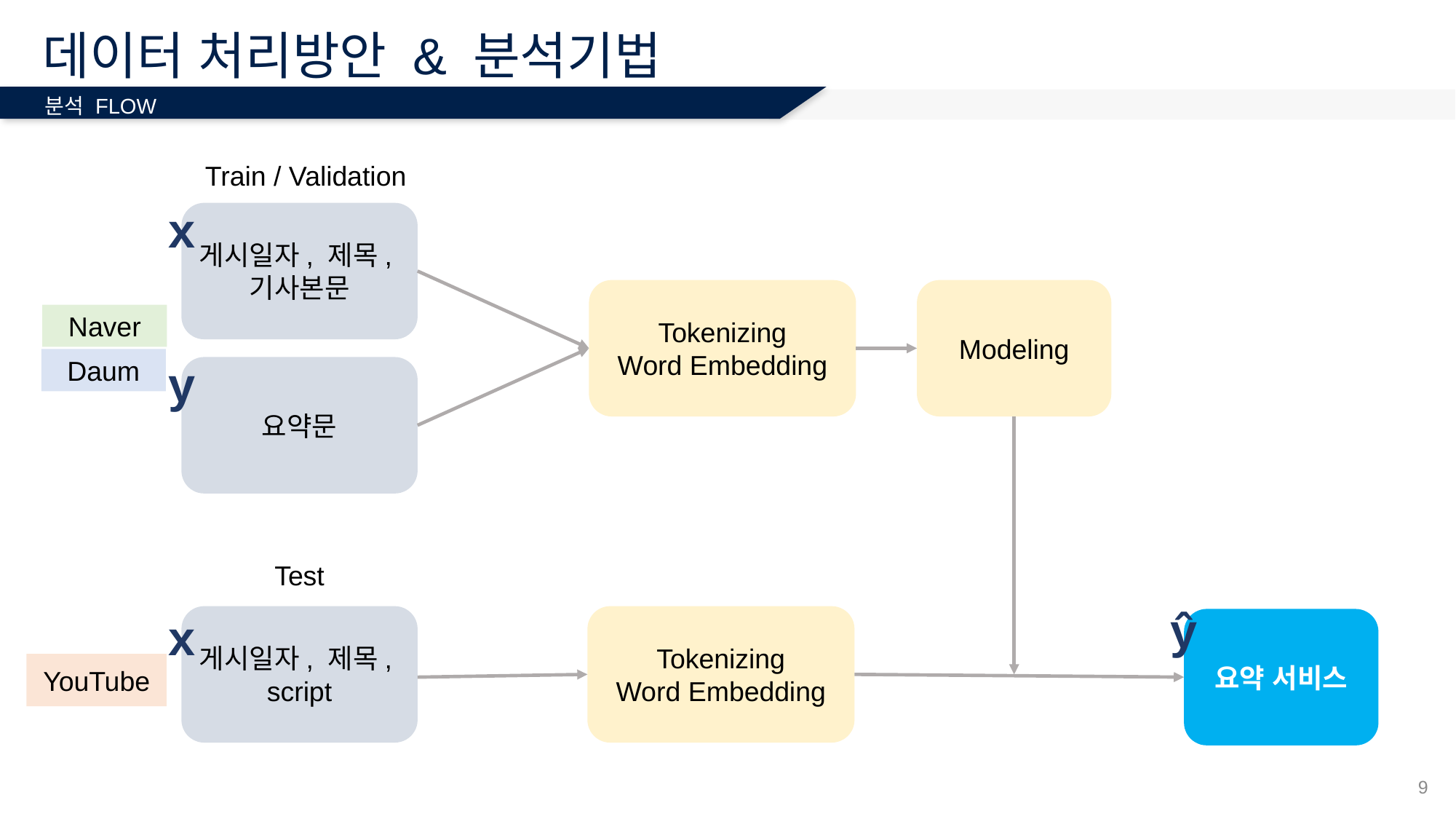

# 데이터 처리방안 & 분석기법
분석 FLOW
Train / Validation
x
게시일자, 제목,
기사본문
Tokenizing
Word Embedding
Modeling
Naver
y
Daum
요약문
Test
ŷ
x
게시일자, 제목,
script
Tokenizing
Word Embedding
요약 서비스
YouTube
9